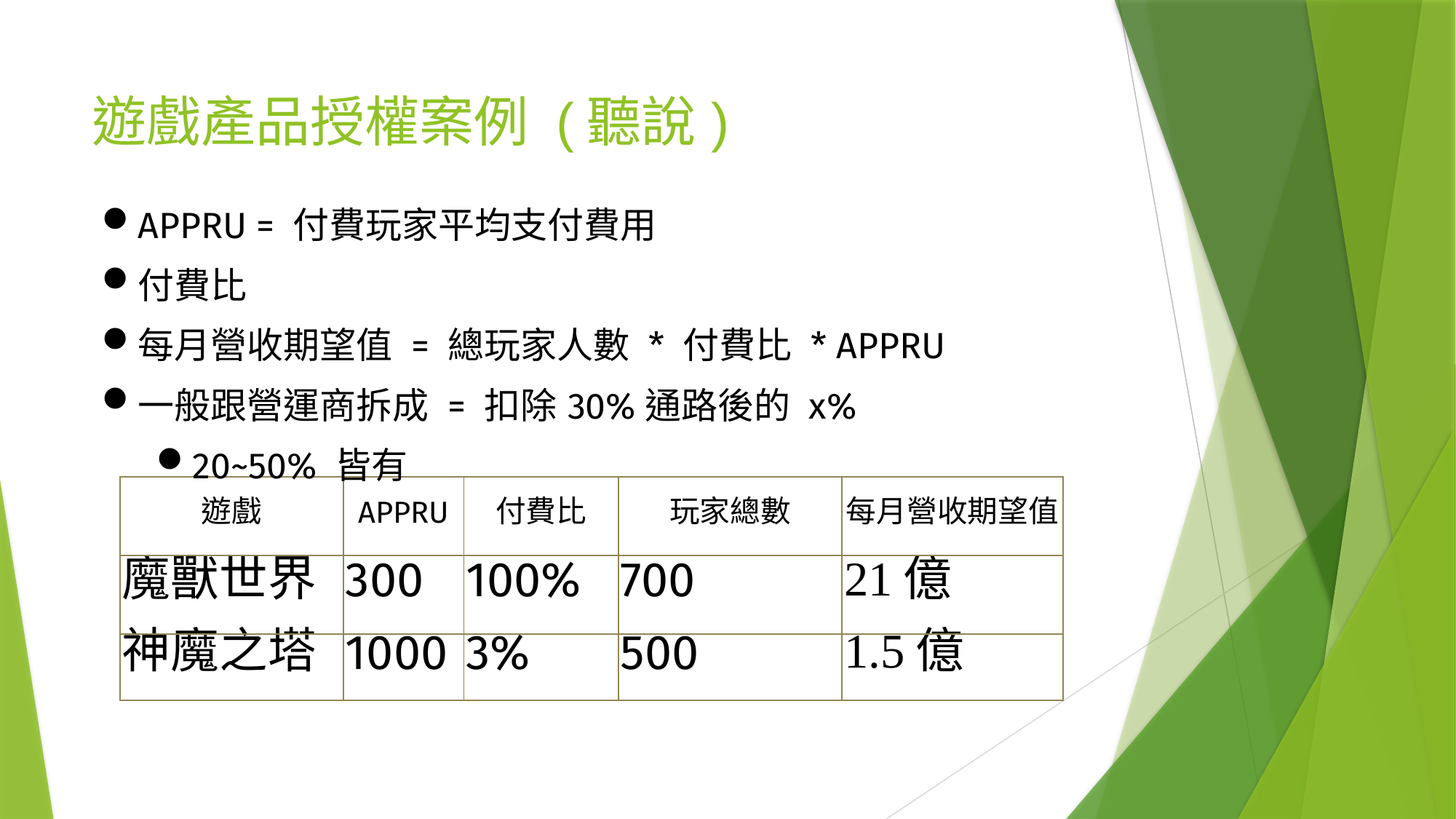

# 遊戲產品授權案例 (聽說)
APPRU = 付費玩家平均支付費用
付費比
每月營收期望值 = 總玩家人數 * 付費比 * APPRU
一般跟營運商拆成 = 扣除30%通路後的 x%
20~50% 皆有
| 遊戲 | APPRU | 付費比 | 玩家總數 | 每月營收期望值 |
| --- | --- | --- | --- | --- |
| 魔獸世界 | 300 | 100% | 700 | 21億 |
| 神魔之塔 | 1000 | 3% | 500 | 1.5億 |